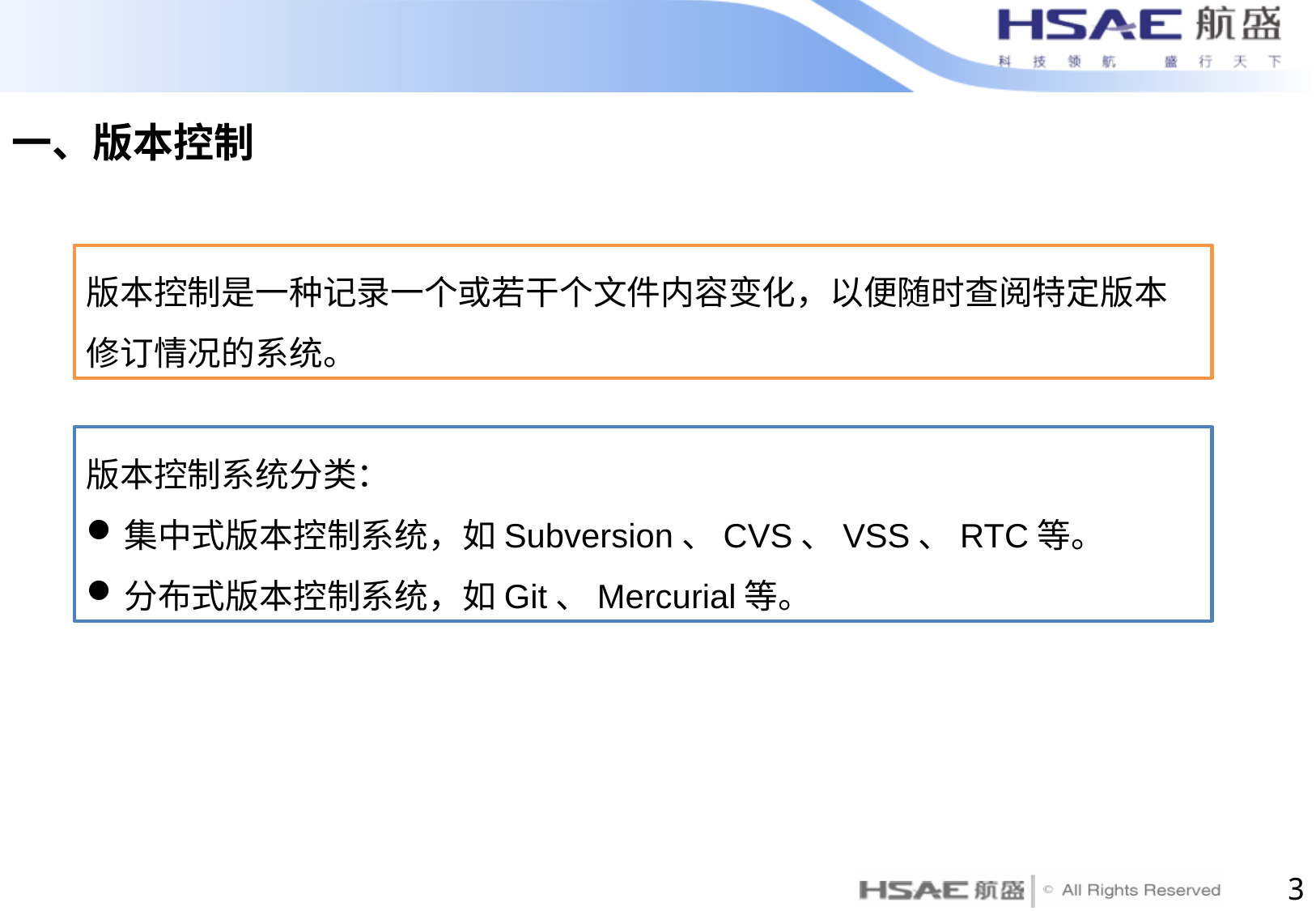

一、版本控制
版本控制是一种记录一个或若干个文件内容变化，以便随时查阅特定版本修订情况的系统。
版本控制系统分类：
集中式版本控制系统，如Subversion、CVS、VSS、RTC等。
分布式版本控制系统，如Git、Mercurial等。